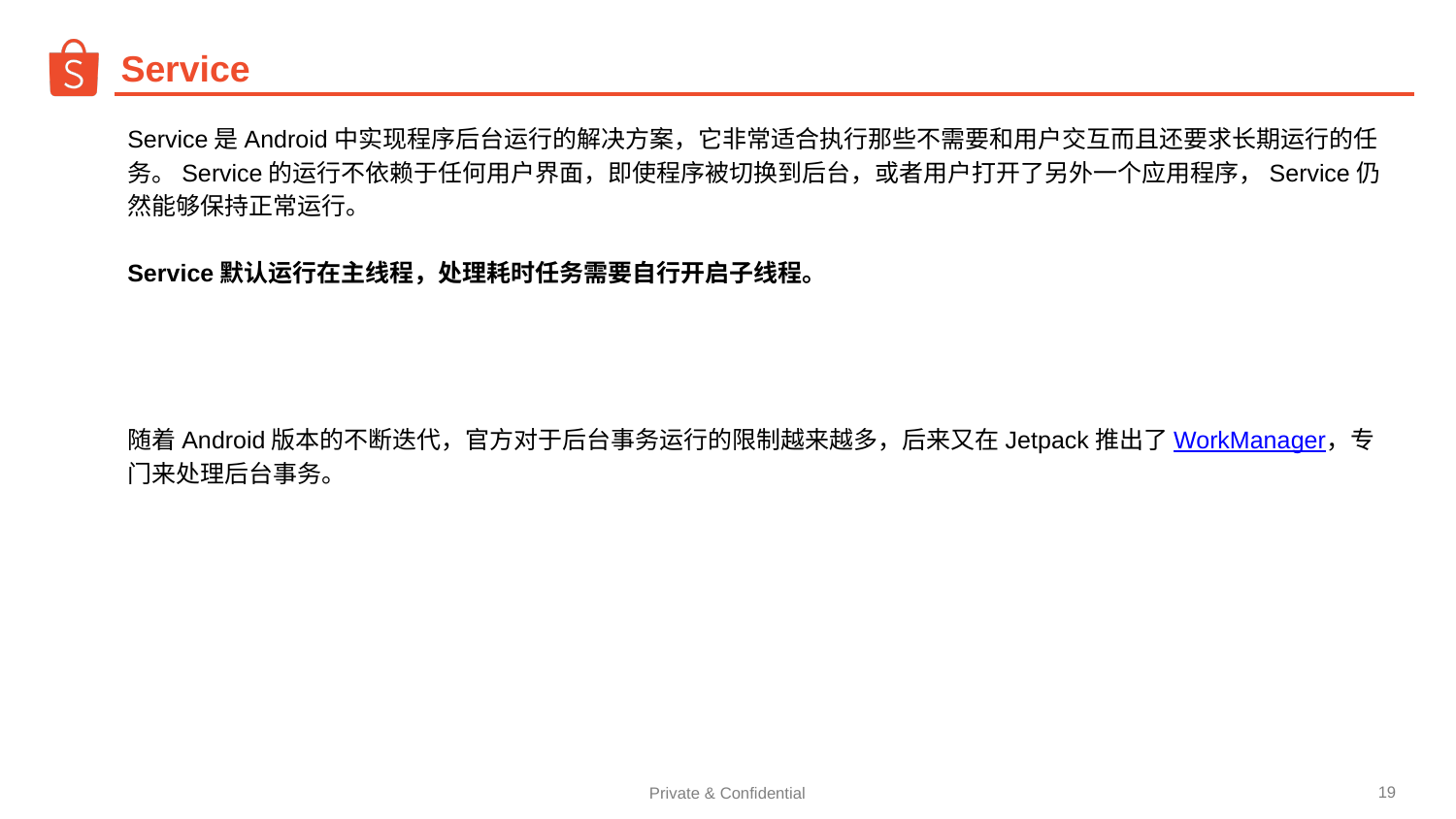

# Service
Service是Android中实现程序后台运行的解决方案，它非常适合执行那些不需要和用户交互而且还要求长期运行的任务。Service的运行不依赖于任何用户界面，即使程序被切换到后台，或者用户打开了另外一个应用程序，Service仍然能够保持正常运行。

Service默认运行在主线程，处理耗时任务需要自行开启子线程。

随着Android版本的不断迭代，官方对于后台事务运行的限制越来越多，后来又在Jetpack推出了WorkManager，专门来处理后台事务。

 01

简介
19